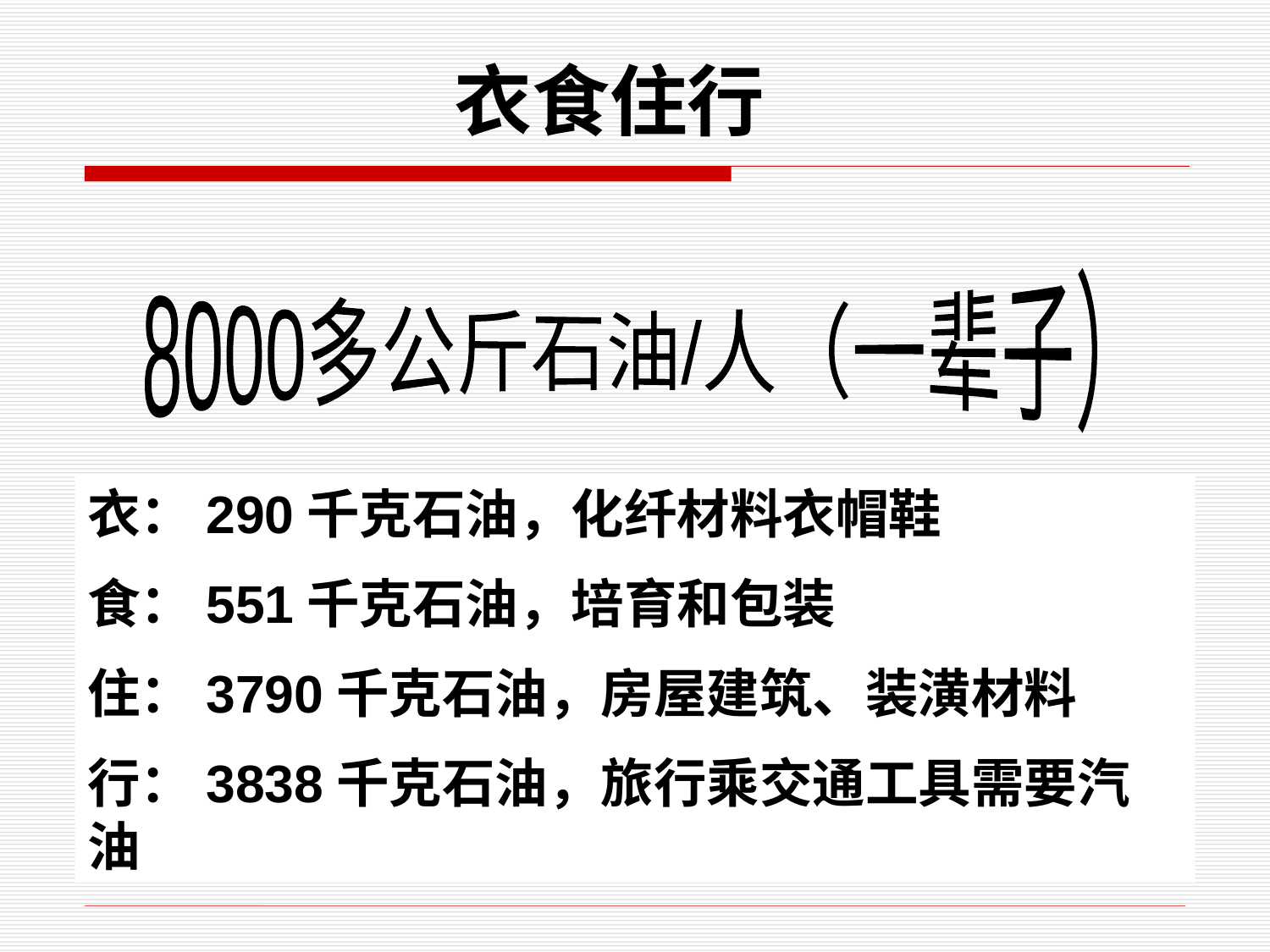

衣食住行
8000多公斤石油/人（一辈子）
衣：290千克石油，化纤材料衣帽鞋
食：551千克石油，培育和包装
住：3790千克石油，房屋建筑、装潢材料
行：3838千克石油，旅行乘交通工具需要汽油
让数据说话！